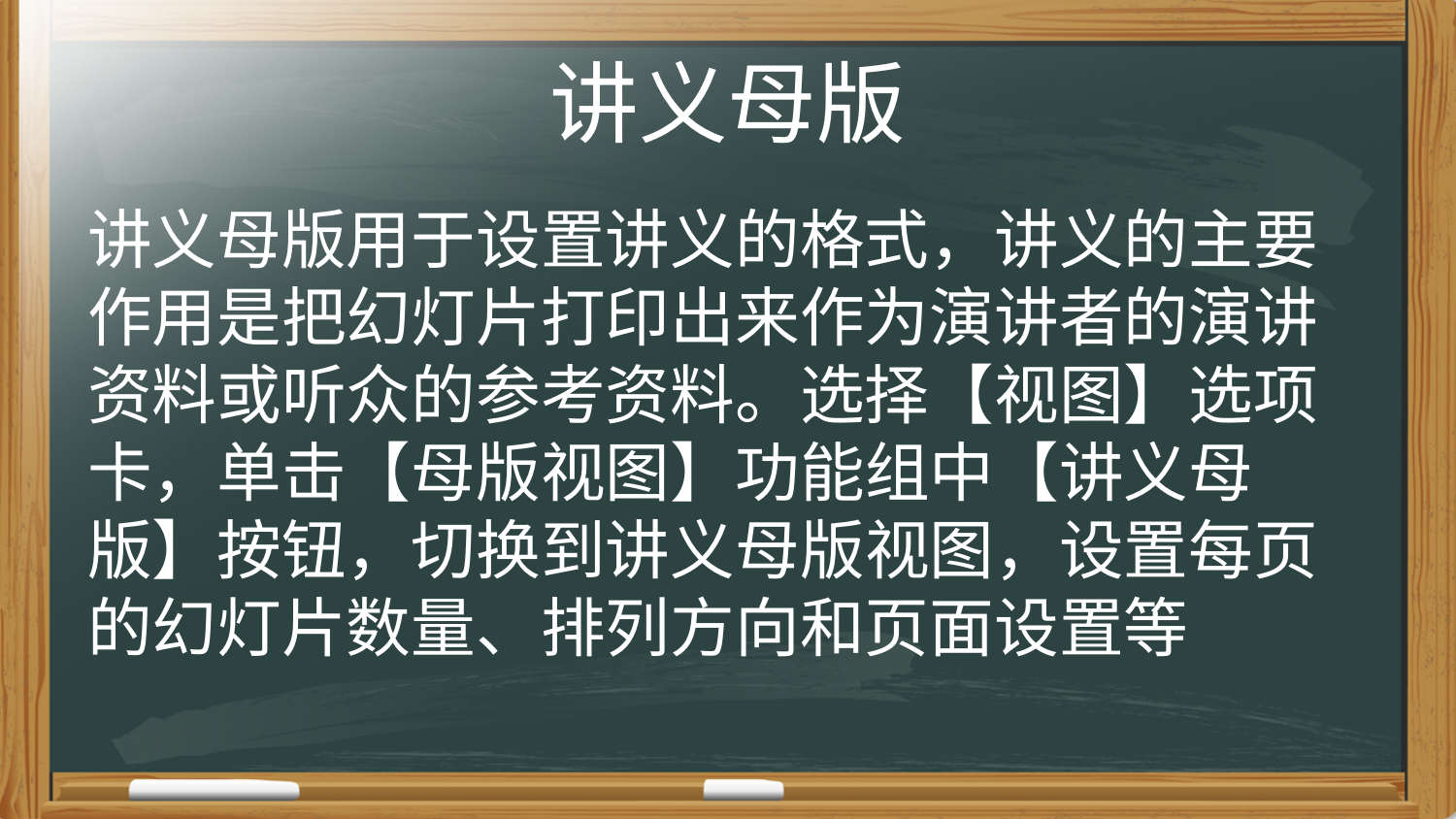

# 讲义母版
讲义母版用于设置讲义的格式，讲义的主要作用是把幻灯片打印出来作为演讲者的演讲资料或听众的参考资料。选择【视图】选项卡，单击【母版视图】功能组中【讲义母版】按钮，切换到讲义母版视图，设置每页的幻灯片数量、排列方向和页面设置等